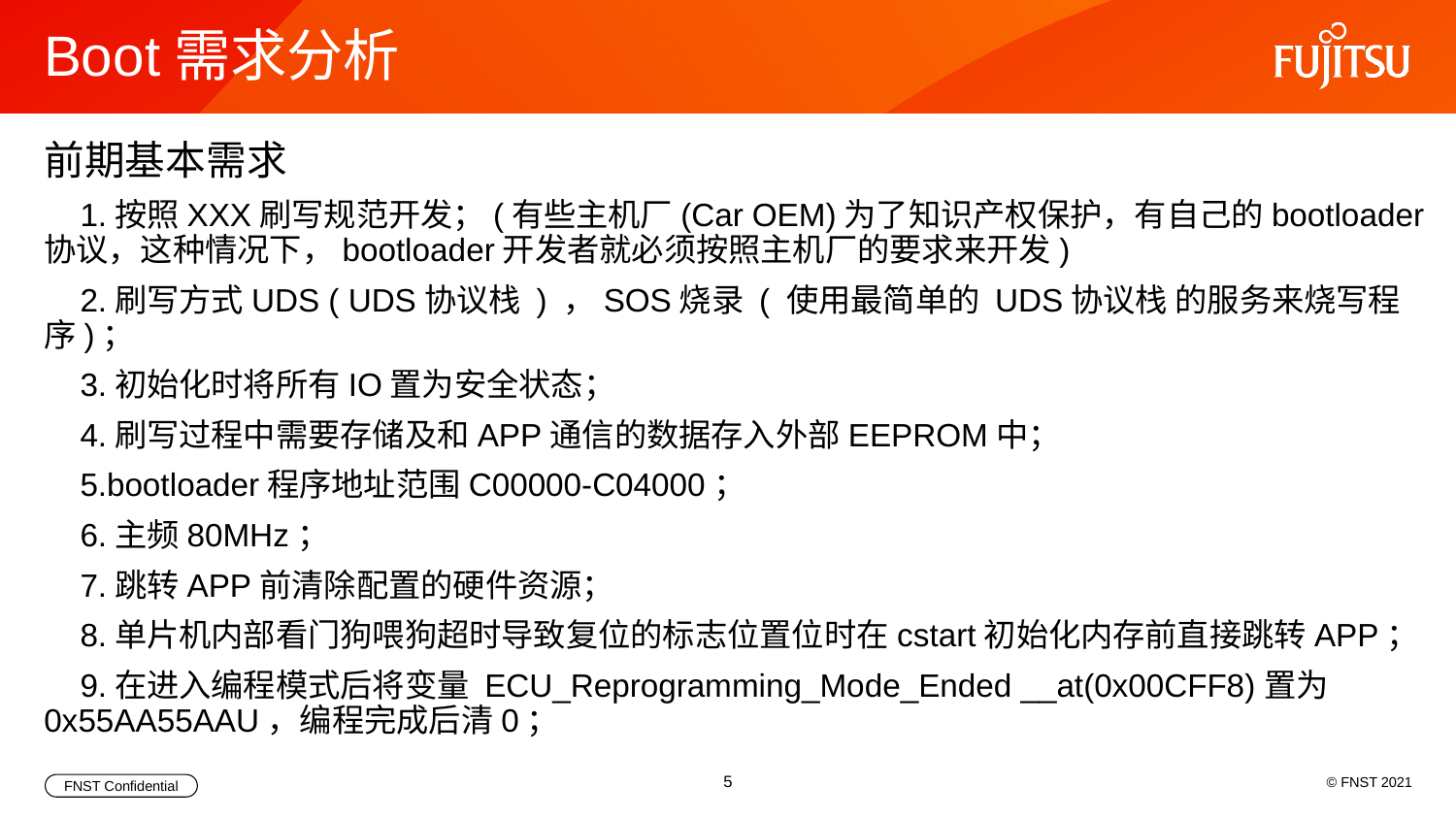

# Boot需求分析
前期基本需求
    1.按照XXX刷写规范开发；(有些主机厂(Car OEM)为了知识产权保护，有自己的bootloader协议，这种情况下，bootloader开发者就必须按照主机厂的要求来开发)
    2.刷写方式UDS ( UDS协议栈 ) ，SOS烧录 ( 使用最简单的 UDS协议栈 的服务来烧写程序)；
    3.初始化时将所有IO置为安全状态；
    4.刷写过程中需要存储及和APP通信的数据存入外部EEPROM中；
    5.bootloader程序地址范围C00000-C04000；
    6.主频80MHz；
    7.跳转APP前清除配置的硬件资源；
    8.单片机内部看门狗喂狗超时导致复位的标志位置位时在cstart初始化内存前直接跳转APP；
    9.在进入编程模式后将变量 ECU_Reprogramming_Mode_Ended __at(0x00CFF8)置为0x55AA55AAU，编程完成后清0；